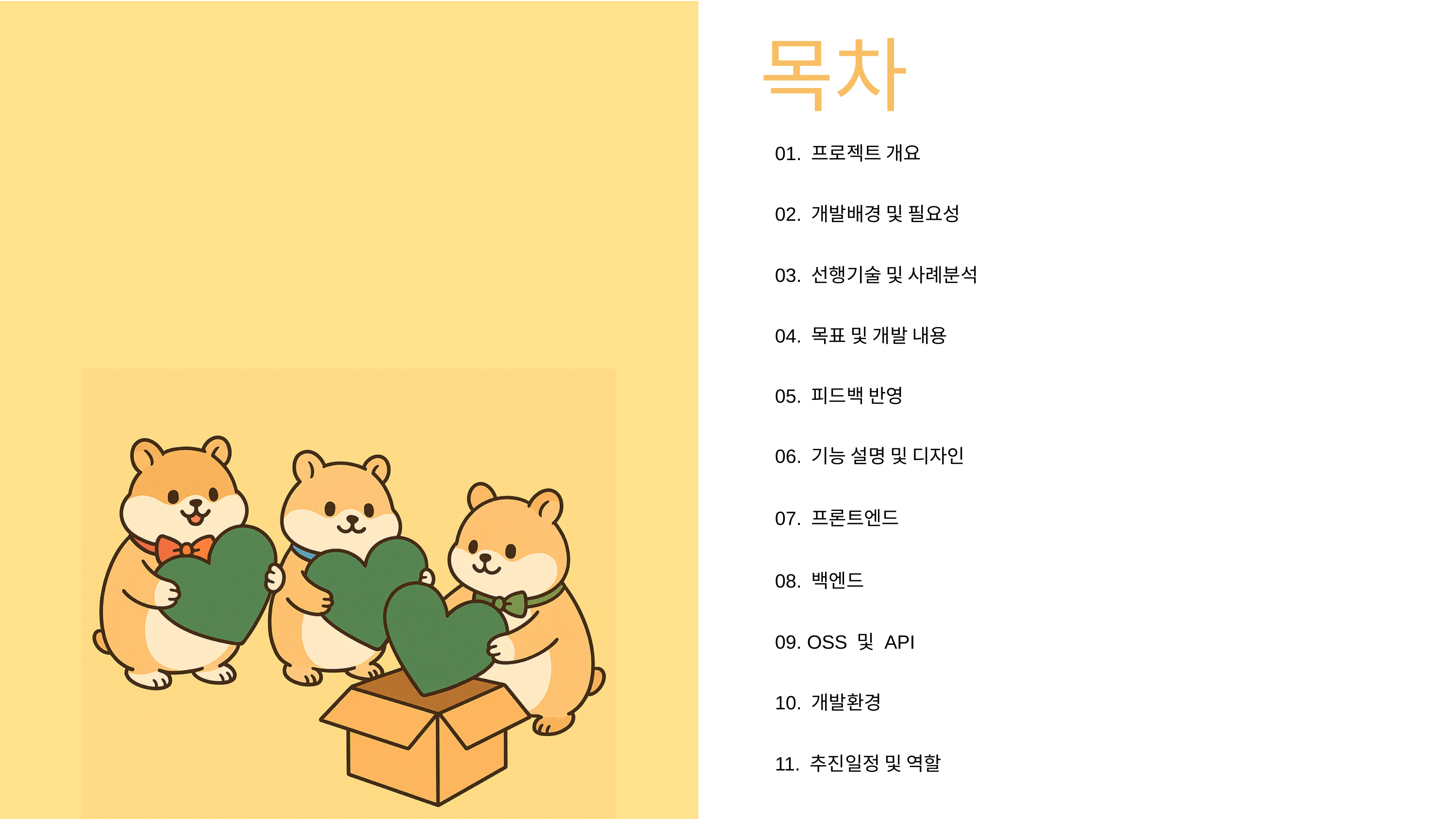

목차
| 01. 프로젝트 개요 |  |
| --- | --- |
| 02. 개발배경 및 필요성 |  |
| 03. 선행기술 및 사례분석 |  |
| 04. 목표 및 개발 내용 |  |
| 05. 피드백 반영 |  |
| 06. 기능 설명 및 디자인 |  |
| 07. 프론트엔드 |  |
| 08. 백엔드 |  |
| 09. OSS 및 API |  |
| 10. 개발환경 |  |
| 11. 추진일정 및 역할 |  |